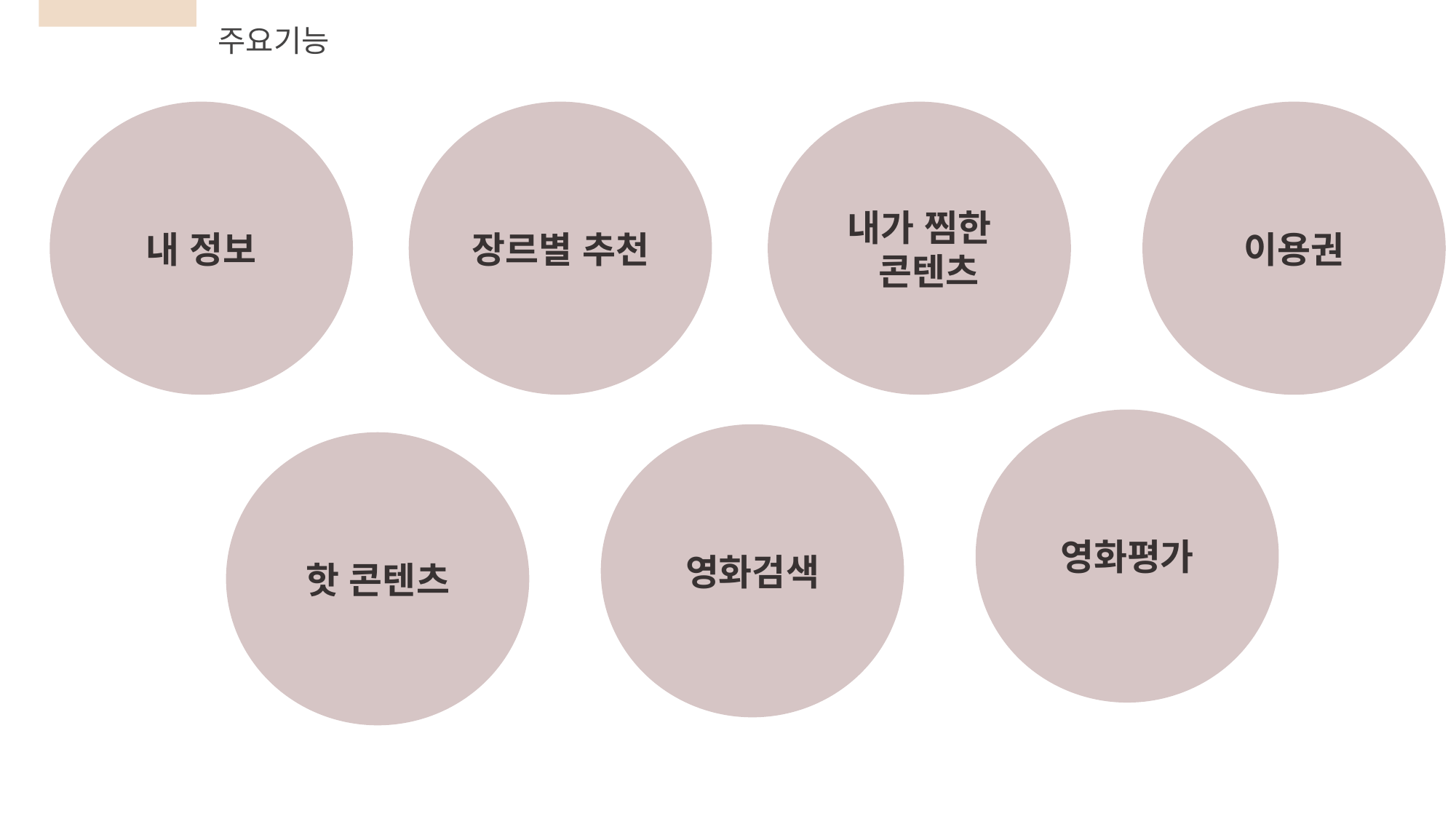

주요기능
장르별 추천
내 정보
내가 찜한
 콘텐츠
이용권
영화평가
영화검색
핫 콘텐츠